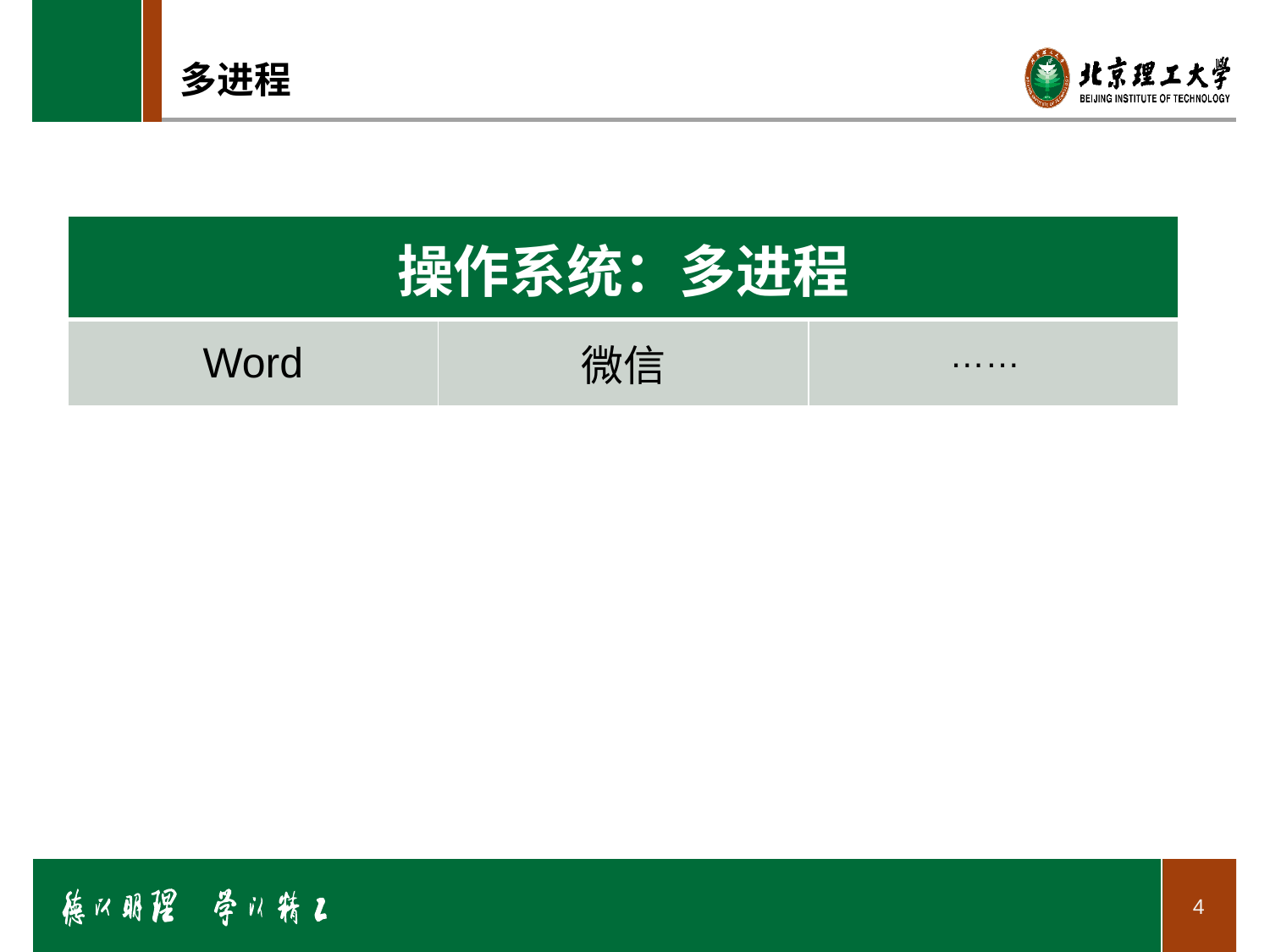

# 多进程
| 操作系统：多进程 |  |  |
| --- | --- | --- |
| Word | 微信 |  |
……